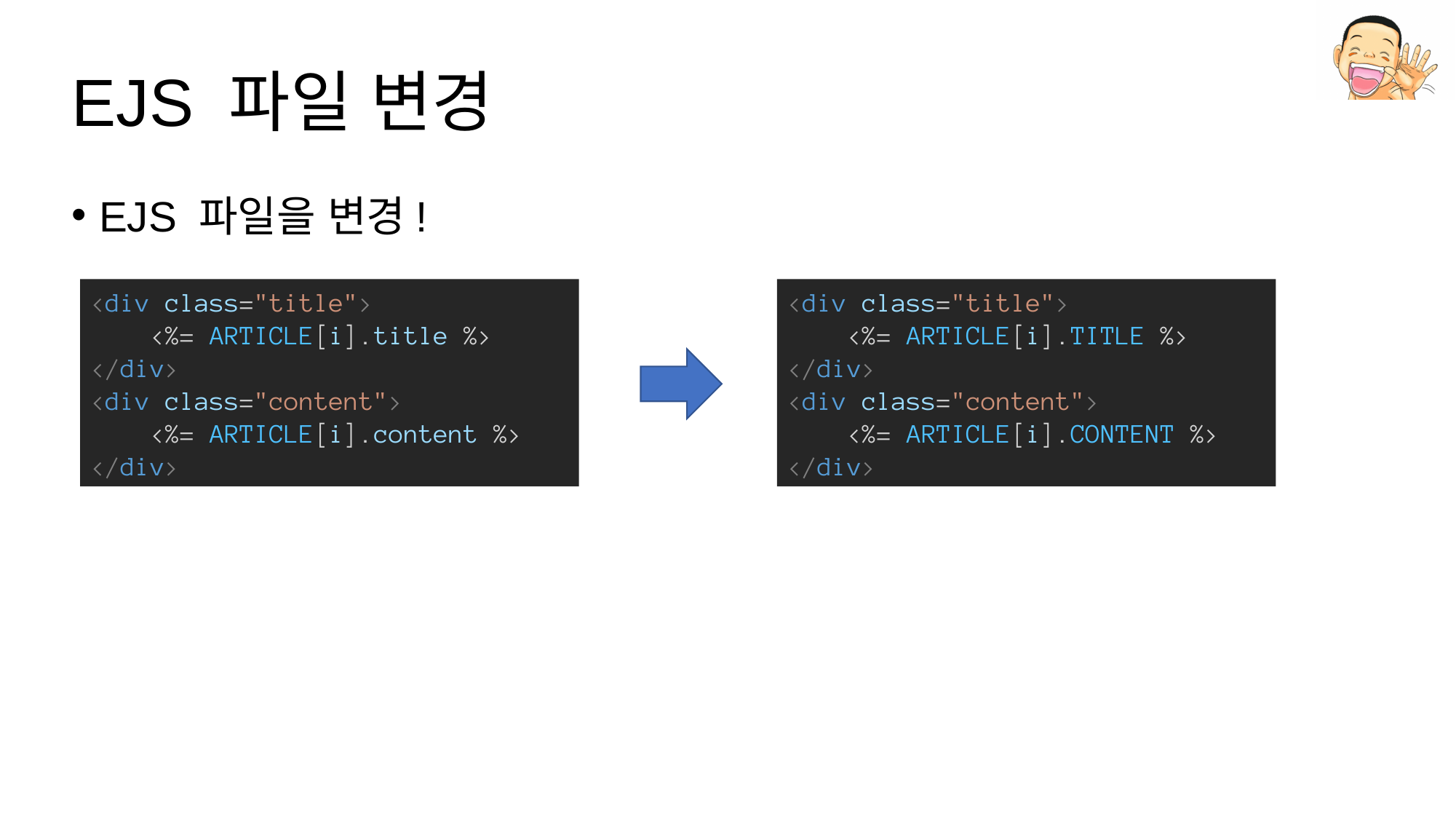

# EJS 파일 변경
EJS 파일을 변경!
<div class="title">
    <%= ARTICLE[i].title %>
</div>
<div class="content">
    <%= ARTICLE[i].content %>
</div>
<div class="title">
    <%= ARTICLE[i].TITLE %>
</div>
<div class="content">
    <%= ARTICLE[i].CONTENT %>
</div>